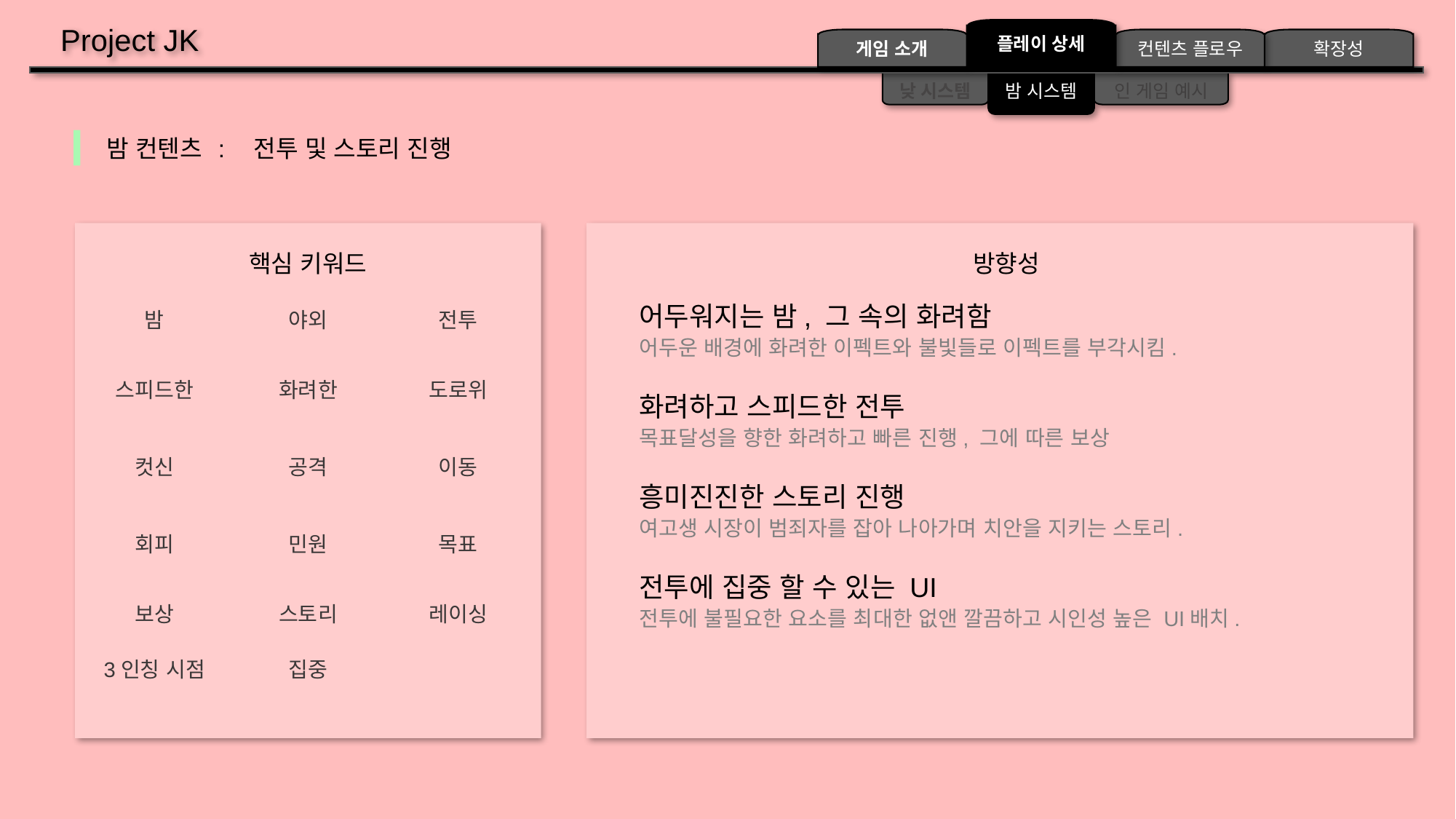

Project JK
플레이 상세
게임 소개
컨텐츠 플로우
확장성

밤 시스템
인 게임 예시
낮 시스템
밤 컨텐츠
전투 및 스토리 진행

:

핵심 키워드
방향성
어두워지는 밤, 그 속의 화려함
밤
야외
전투
어두운 배경에 화려한 이펙트와 불빛들로 이펙트를 부각시킴.

스피드한
화려한
도로위
화려하고 스피드한 전투
목표달성을 향한 화려하고 빠른 진행, 그에 따른 보상
컷신
공격
이동
흥미진진한 스토리 진행
여고생 시장이 범죄자를 잡아 나아가며 치안을 지키는 스토리.

회피
민원
목표
전투에 집중 할 수 있는 UI
전투에 불필요한 요소를 최대한 없앤 깔끔하고 시인성 높은 UI배치.

보상
스토리
레이싱
3인칭 시점
집중